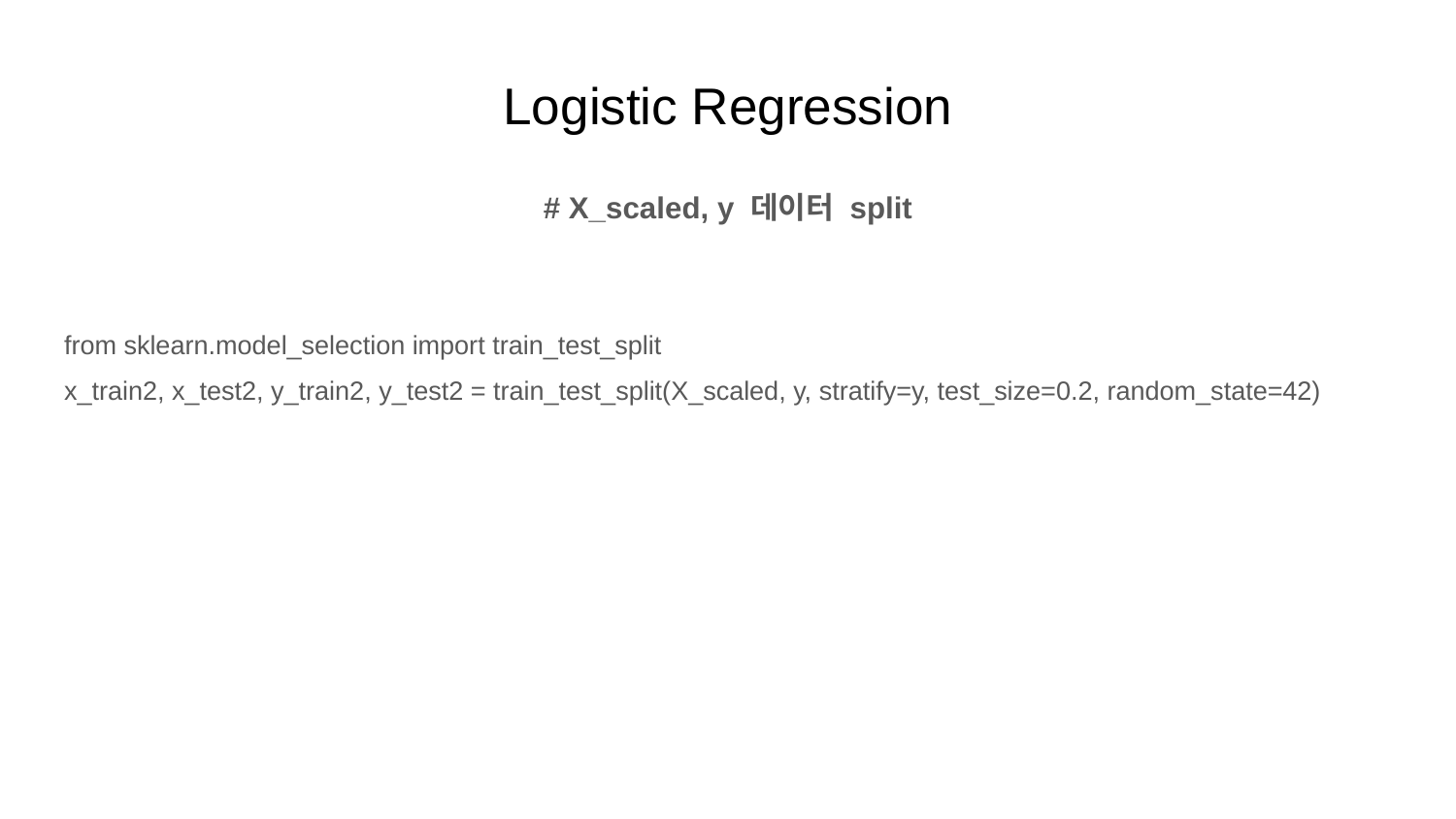

# Logistic Regression
# X_scaled, y 데이터 split

from sklearn.model_selection import train_test_split
x_train2, x_test2, y_train2, y_test2 = train_test_split(X_scaled, y, stratify=y, test_size=0.2, random_state=42)